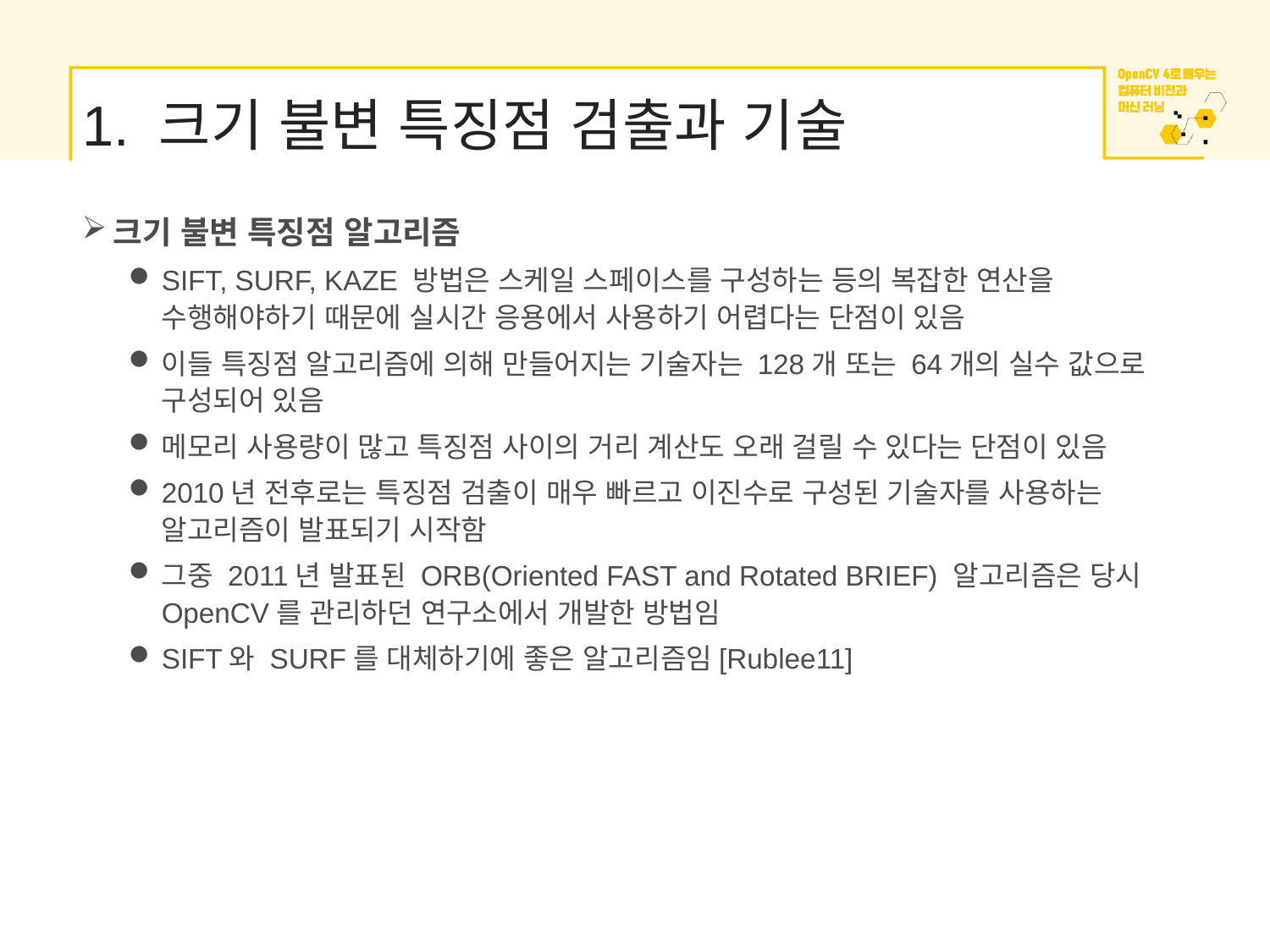

# 1. 크기 불변 특징점 검출과 기술
크기 불변 특징점 알고리즘
SIFT, SURF, KAZE 방법은 스케일 스페이스를 구성하는 등의 복잡한 연산을 수행해야하기 때문에 실시간 응용에서 사용하기 어렵다는 단점이 있음
이들 특징점 알고리즘에 의해 만들어지는 기술자는 128개 또는 64개의 실수 값으로 구성되어 있음
메모리 사용량이 많고 특징점 사이의 거리 계산도 오래 걸릴 수 있다는 단점이 있음
2010년 전후로는 특징점 검출이 매우 빠르고 이진수로 구성된 기술자를 사용하는 알고리즘이 발표되기 시작함
그중 2011년 발표된 ORB(Oriented FAST and Rotated BRIEF) 알고리즘은 당시 OpenCV를 관리하던 연구소에서 개발한 방법임
SIFT와 SURF를 대체하기에 좋은 알고리즘임[Rublee11]